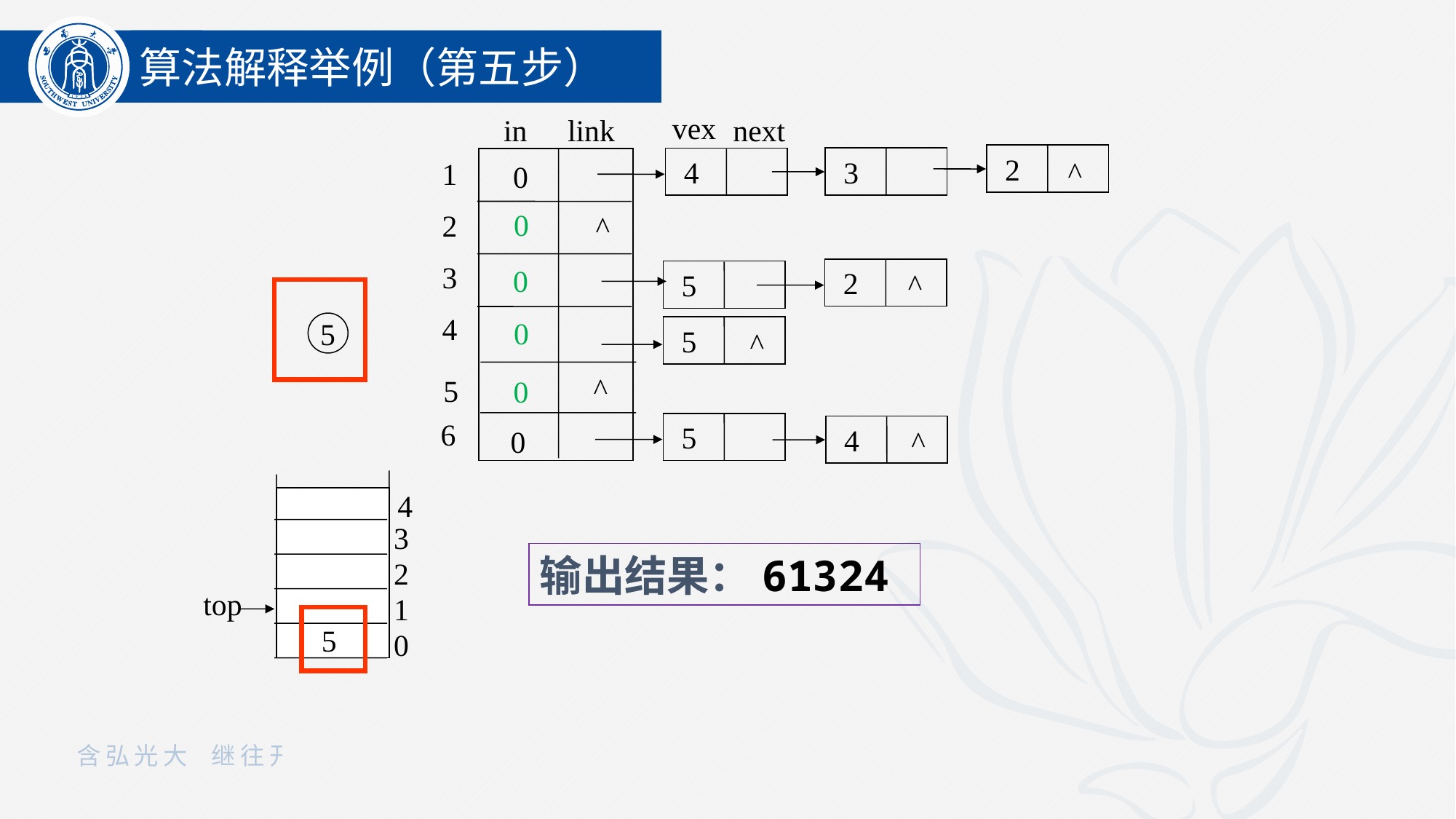

算法解释举例（第五步）
vex
in
link
next
 2

 3

 4

^

1
2
3
4
5
6
0
0

^

0
 2

^
 5

0
 5

^

^
0

 5

 4

0
^

5

3
2
1
0
4

输出结果：61324
top

5